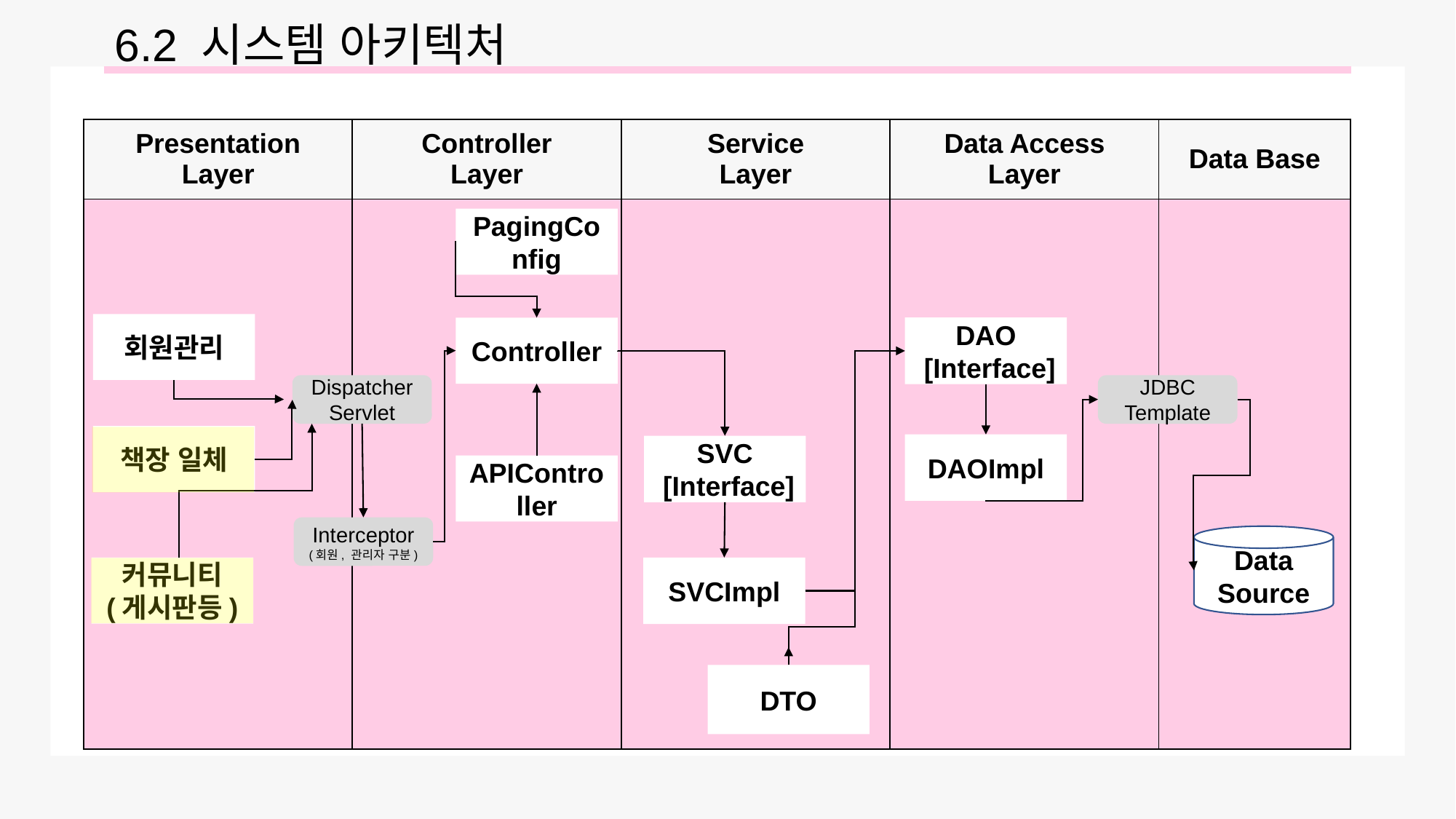

6.2 시스템 아키텍처
| Presentation Layer | Controller Layer | Service Layer | Data Access Layer | Data Base |
| --- | --- | --- | --- | --- |
|  |  |  |  |  |
PagingConfig
회원관리
Controller
DAO
 [Interface]
Dispatcher Servlet
JDBC Template
책장 일체

DAOImpl
SVC
 [Interface]
APIController
Interceptor
(회원, 관리자 구분)
Data Source
커뮤니티
(게시판등)
SVCImpl

DTO